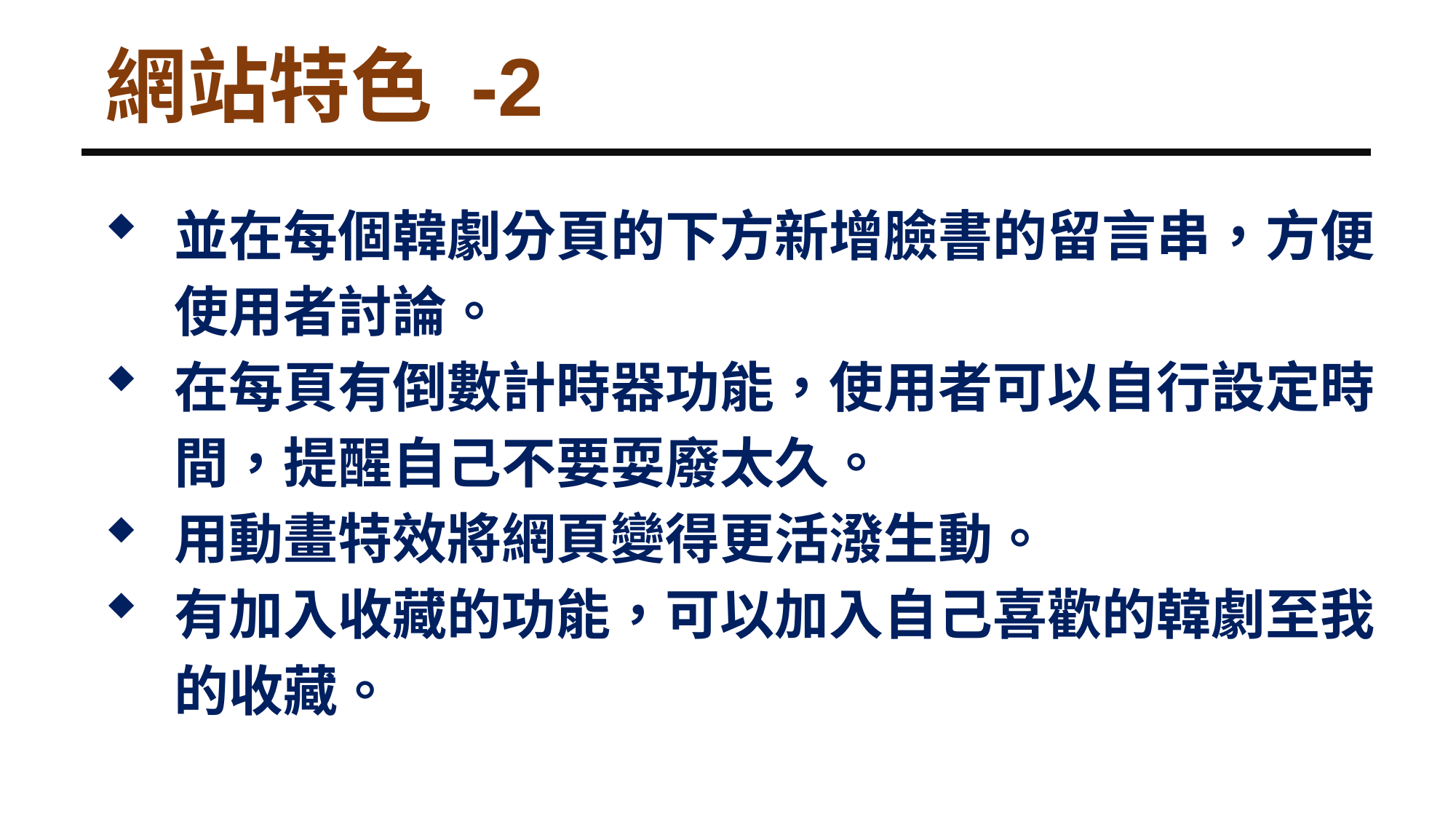

網站特色 -2
並在每個韓劇分頁的下方新增臉書的留言串，方便使用者討論。
在每頁有倒數計時器功能，使用者可以自行設定時間，提醒自己不要耍廢太久。
用動畫特效將網頁變得更活潑生動。
有加入收藏的功能，可以加入自己喜歡的韓劇至我的收藏。